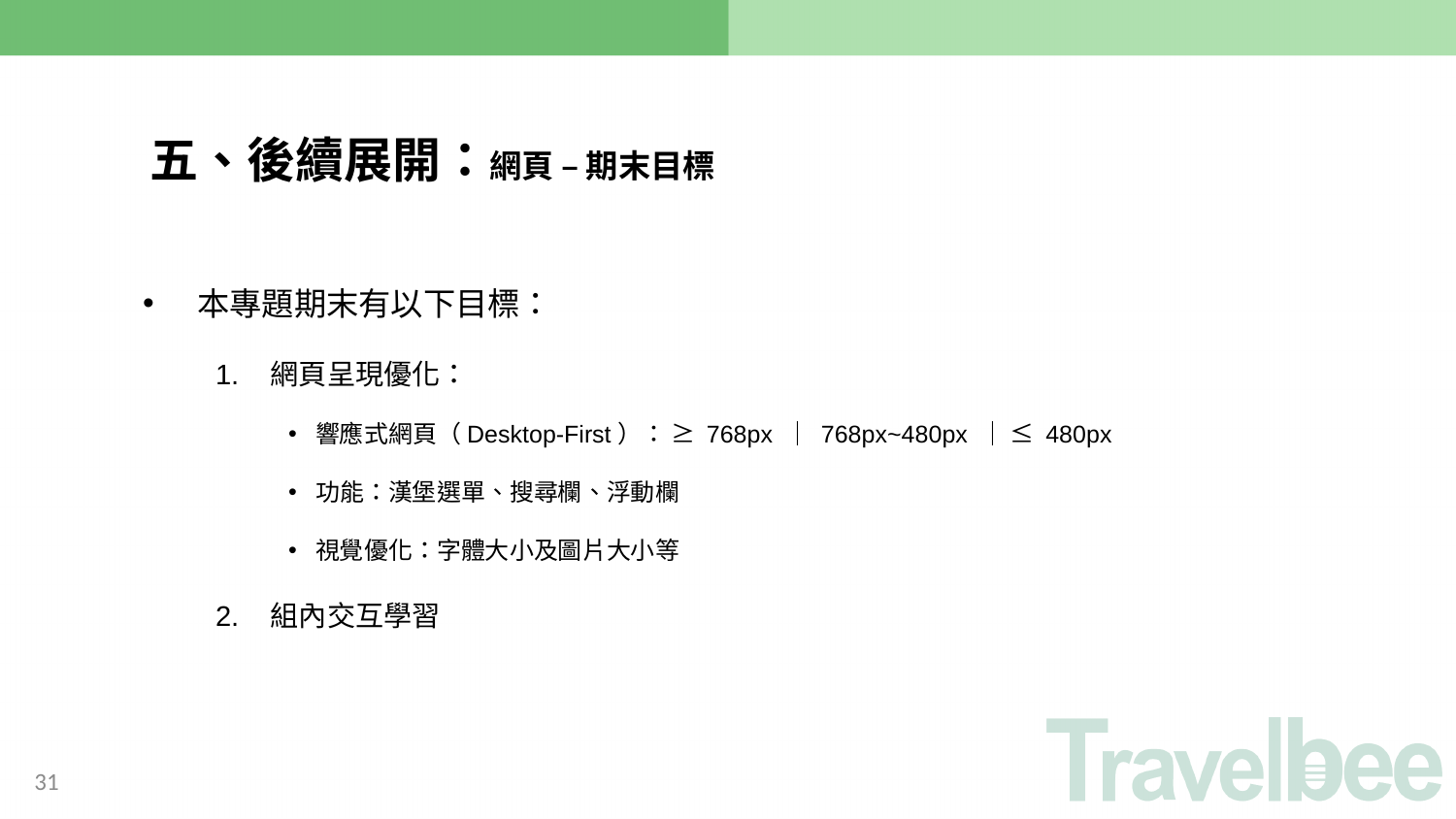

五、後續展開：網頁 – 期末目標
本專題期末有以下目標：
網頁呈現優化：
響應式網頁（Desktop-First）： ≥ 768px ｜ 768px~480px ｜ ≤ 480px
功能：漢堡選單、搜尋欄、浮動欄
視覺優化：字體大小及圖片大小等
組內交互學習

31